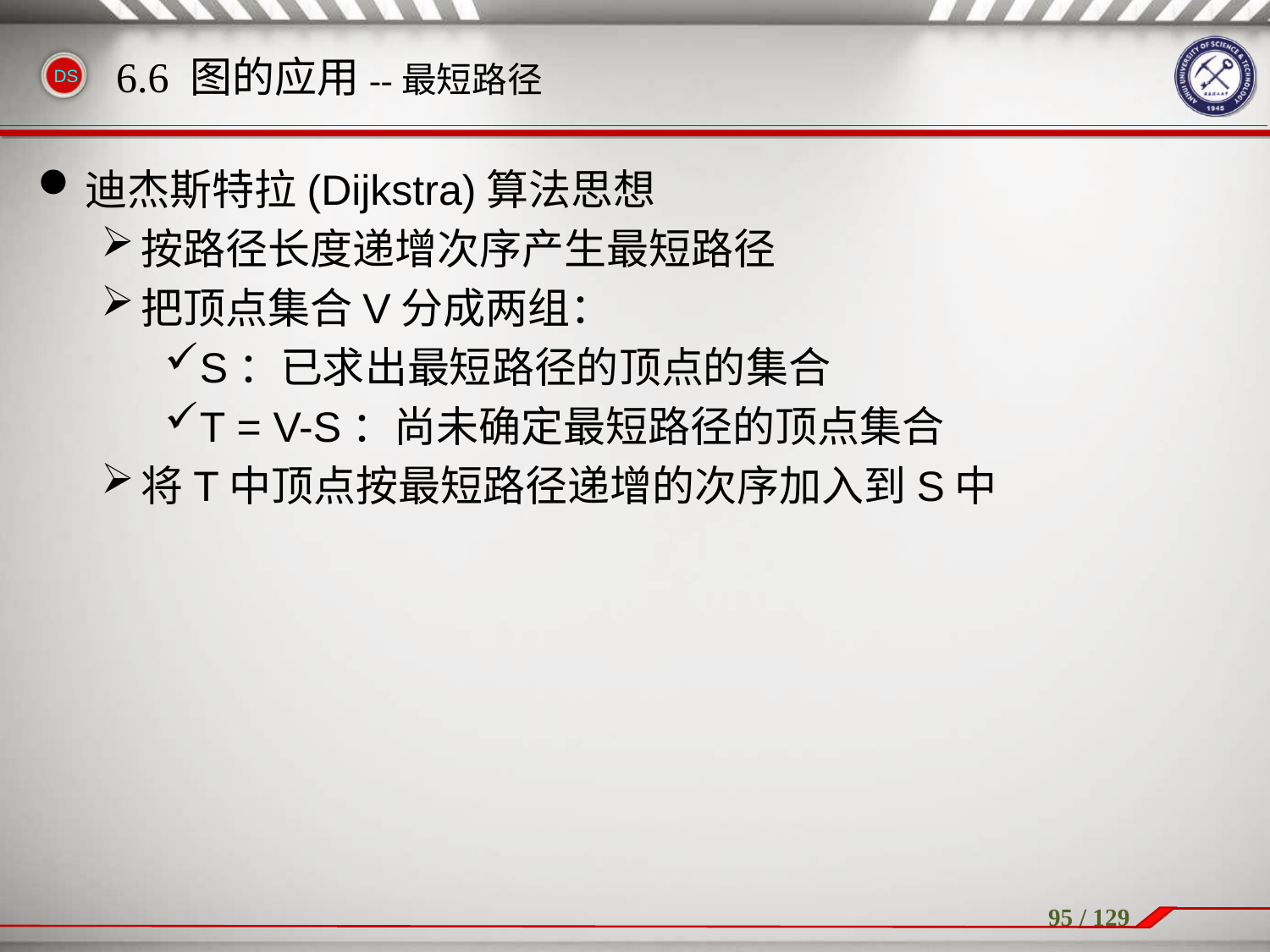

迪杰斯特拉(Dijkstra)算法思想
按路径长度递增次序产生最短路径
把顶点集合V分成两组：
S：已求出最短路径的顶点的集合
T = V-S：尚未确定最短路径的顶点集合
将T中顶点按最短路径递增的次序加入到S中
6.6 图的应用--最短路径